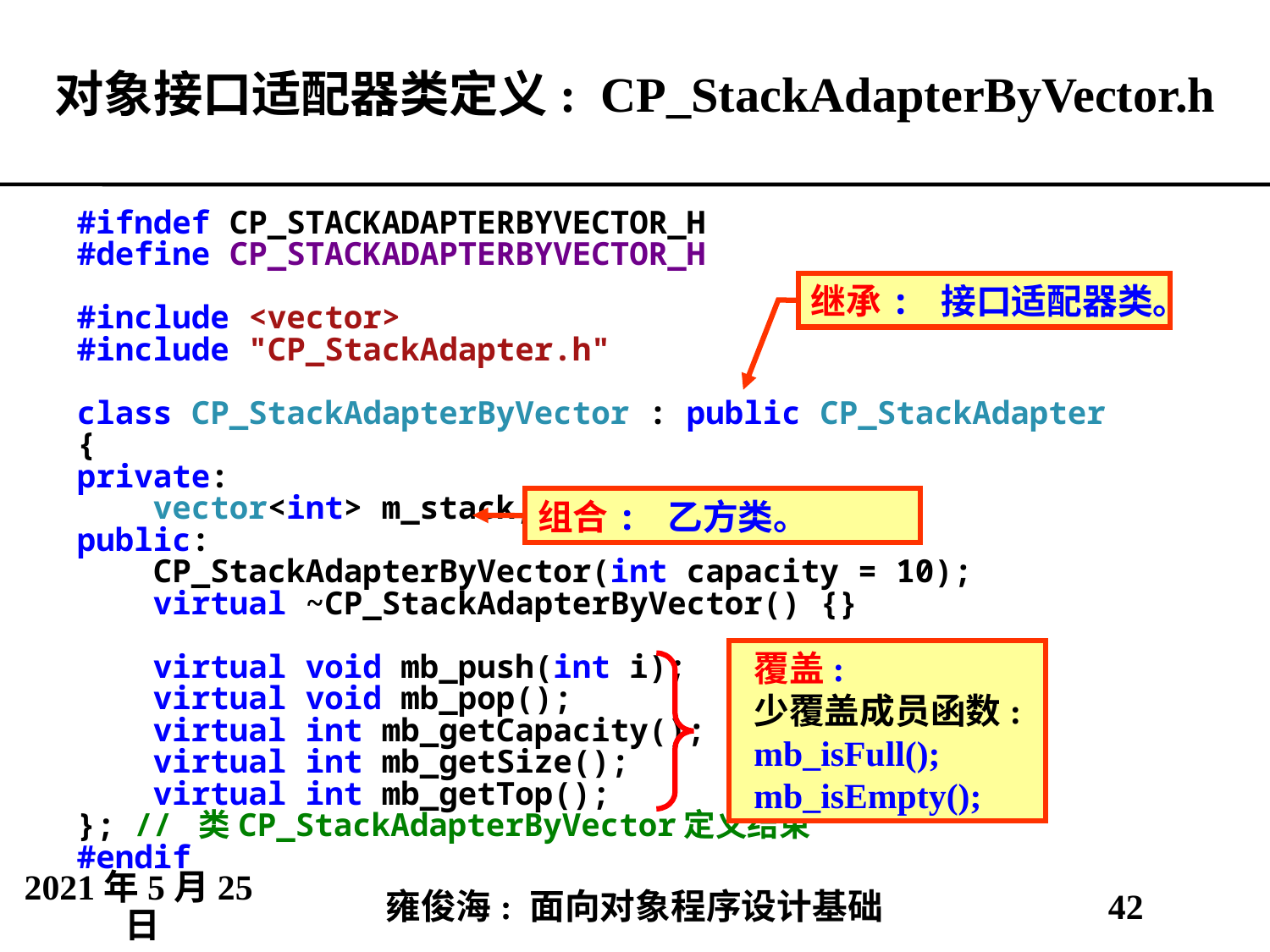

# 对象接口适配器类定义:  CP_StackAdapterByVector.h

#ifndef CP_STACKADAPTERBYVECTOR_H
#define CP_STACKADAPTERBYVECTOR_H

#include <vector>
#include "CP_StackAdapter.h"

class CP_StackAdapterByVector : public CP_StackAdapter
{
private:
    vector<int> m_stack;
public:
    CP_StackAdapterByVector(int capacity = 10);
    virtual ~CP_StackAdapterByVector() {}

    virtual void mb_push(int i);
    virtual void mb_pop();
    virtual int mb_getCapacity();
    virtual int mb_getSize();
    virtual int mb_getTop();
}; // 类CP_StackAdapterByVector定义结束
#endif
继承: 接口适配器类。
组合: 乙方类。
覆盖:
少覆盖成员函数:
mb_isFull();
mb_isEmpty();

2021年5月25日
雍俊海: 面向对象程序设计基础
42